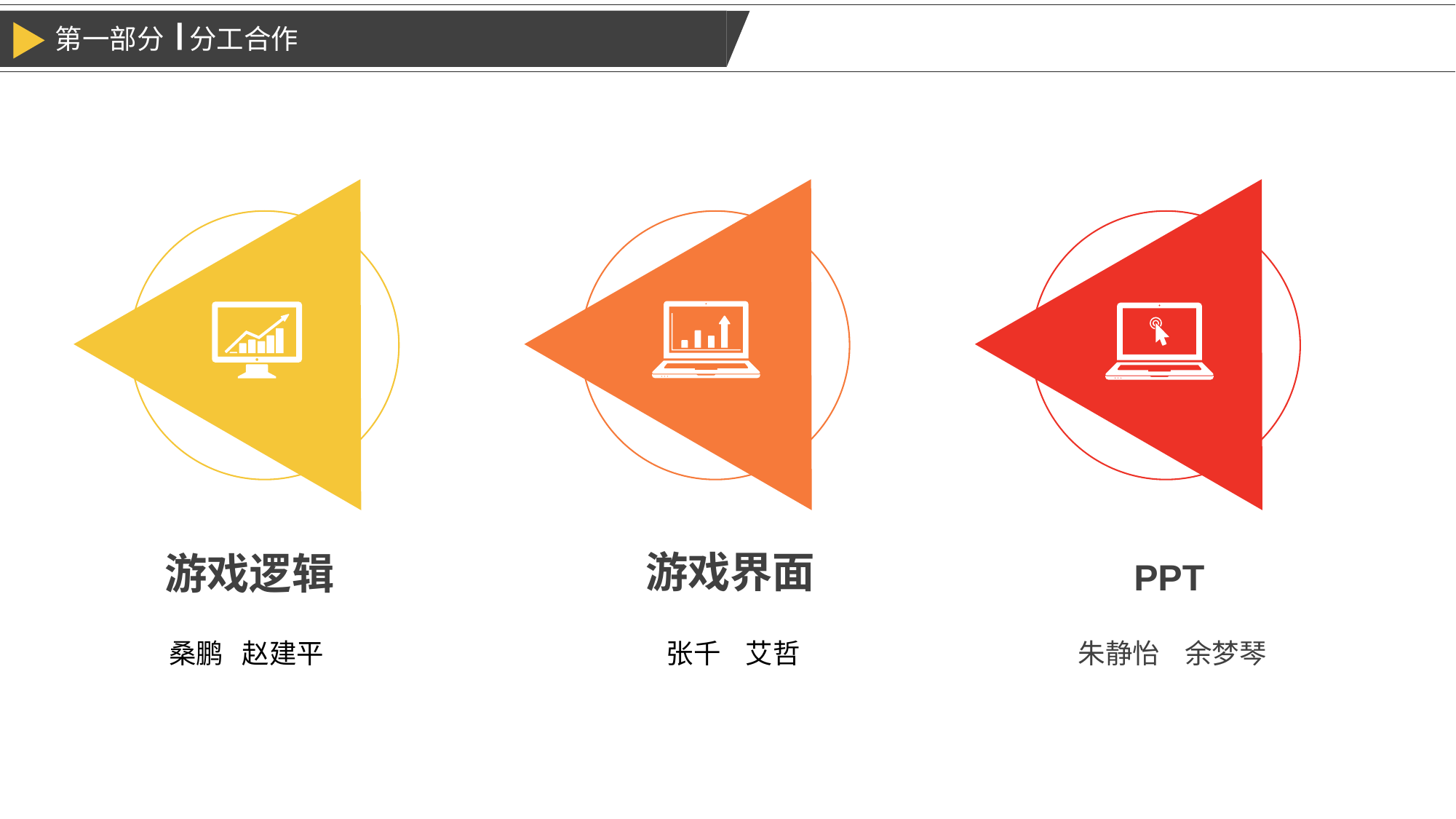

第一部分 |分工合作

游戏界面
游戏逻辑
PPT
桑鹏   赵建平
张千    艾哲
朱静怡    余梦琴